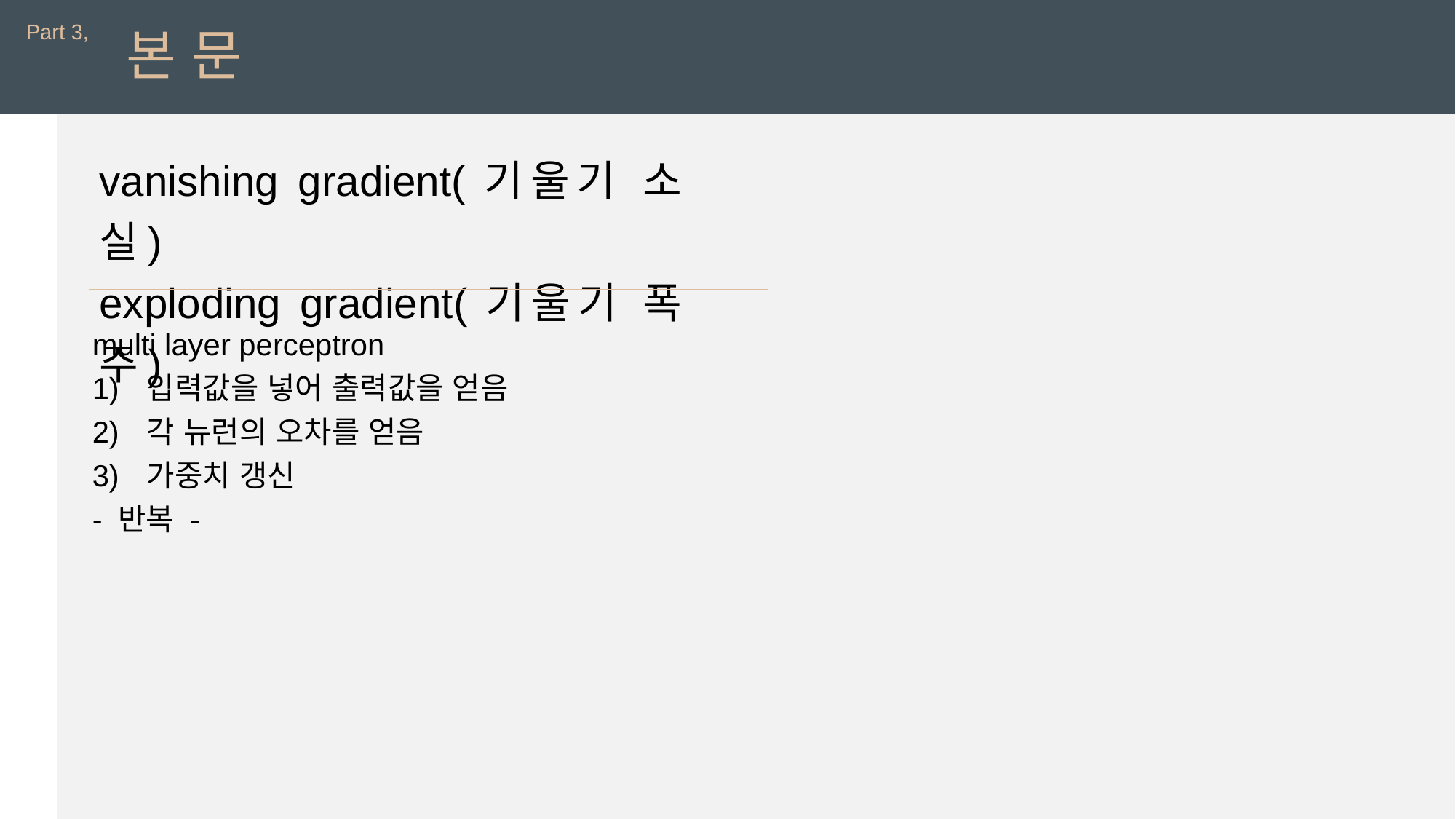

Part 3,
본 문

vanishing gradient(기울기 소실)
exploding gradient(기울기 폭주)

multi layer perceptron
입력값을 넣어 출력값을 얻음
각 뉴런의 오차를 얻음
가중치 갱신
- 반복 -